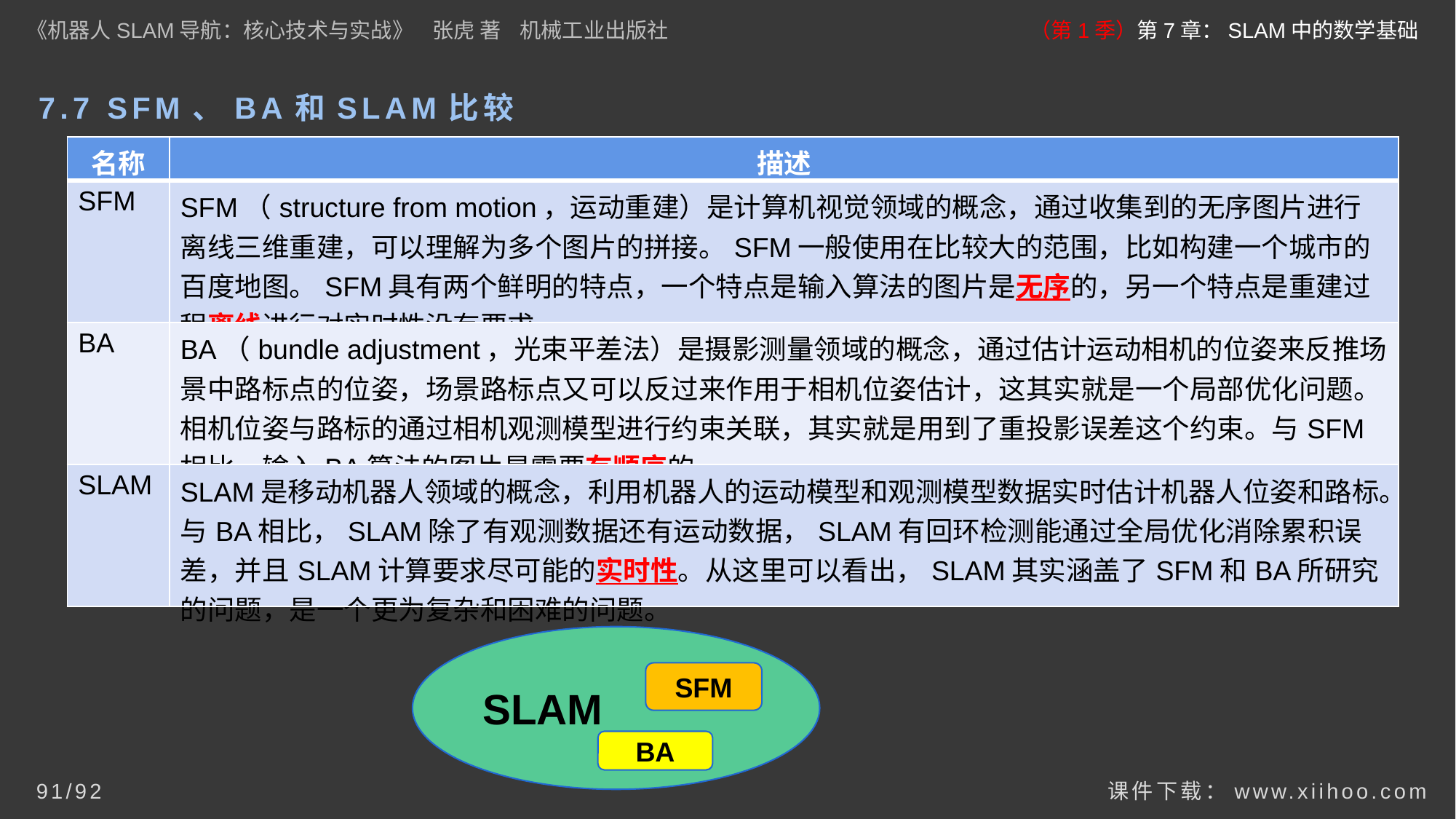

《机器人SLAM导航：核心技术与实战》    张虎 著    机械工业出版社
（第1季）第7章：SLAM中的数学基础
# 7.7 SFM、BA和SLAM比较
| 名称 | 描述 |
| --- | --- |
| SFM | SFM（structure from motion，运动重建）是计算机视觉领域的概念，通过收集到的无序图片进行离线三维重建，可以理解为多个图片的拼接。SFM一般使用在比较大的范围，比如构建一个城市的百度地图。SFM具有两个鲜明的特点，一个特点是输入算法的图片是无序的，另一个特点是重建过程离线进行对实时性没有要求。 |
| BA | BA（bundle adjustment，光束平差法）是摄影测量领域的概念，通过估计运动相机的位姿来反推场景中路标点的位姿，场景路标点又可以反过来作用于相机位姿估计，这其实就是一个局部优化问题。相机位姿与路标的通过相机观测模型进行约束关联，其实就是用到了重投影误差这个约束。与SFM相比，输入BA算法的图片是需要有顺序的。 |
| SLAM | SLAM是移动机器人领域的概念，利用机器人的运动模型和观测模型数据实时估计机器人位姿和路标。与BA相比，SLAM除了有观测数据还有运动数据，SLAM有回环检测能通过全局优化消除累积误差，并且SLAM计算要求尽可能的实时性。从这里可以看出，SLAM其实涵盖了SFM和BA所研究的问题，是一个更为复杂和困难的问题。 |
SLAM
SFM
BA
课件下载：www.xiihoo.com
91/92